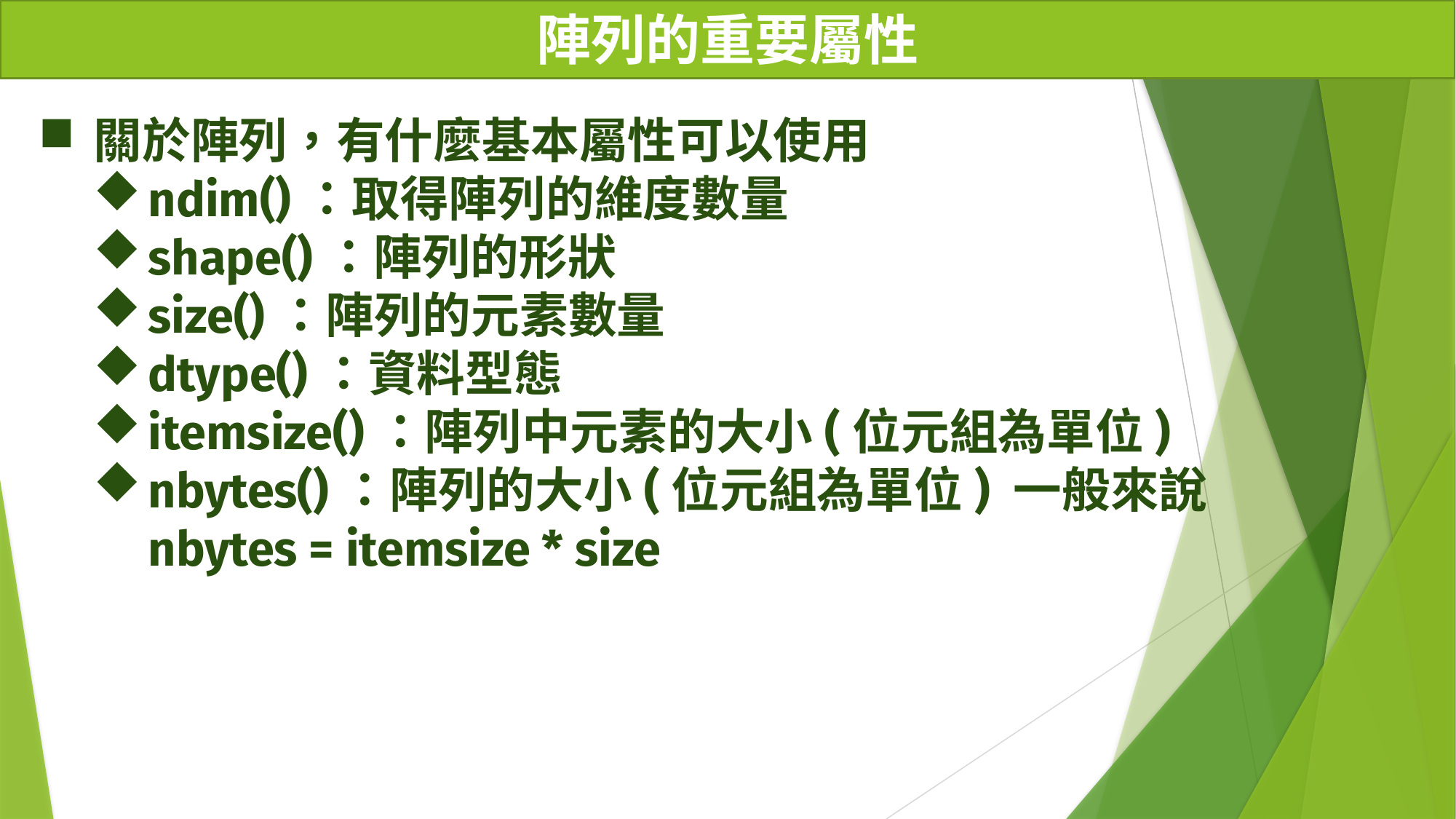

# 陣列的重要屬性
關於陣列，有什麼基本屬性可以使用
ndim()：取得陣列的維度數量
shape()：陣列的形狀
size()：陣列的元素數量
dtype()：資料型態
itemsize()：陣列中元素的大小(位元組為單位)
nbytes()：陣列的大小(位元組為單位) 一般來說 nbytes = itemsize * size